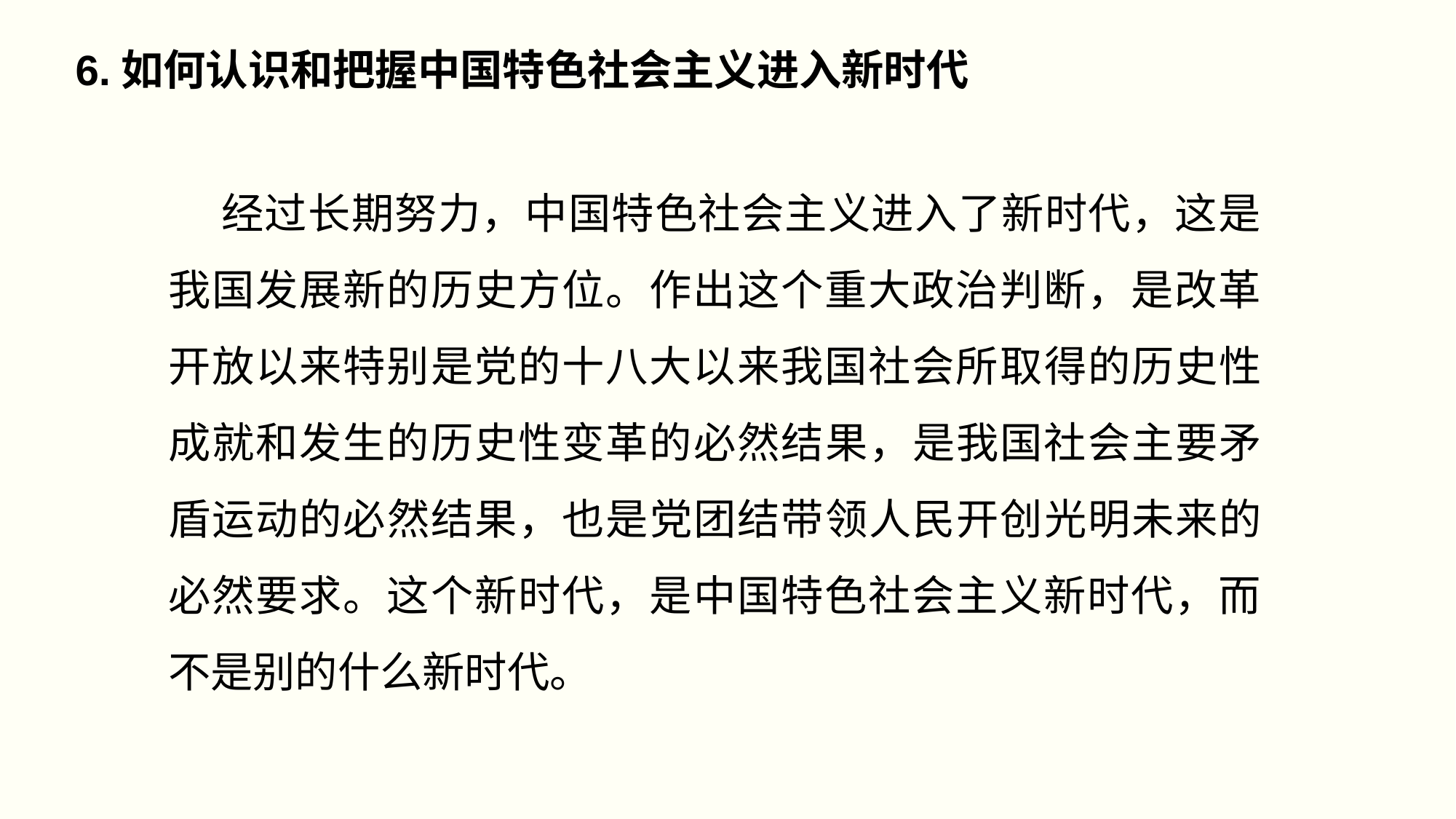

6.如何认识和把握中国特色社会主义进入新时代
    经过长期努力，中国特色社会主义进入了新时代，这是我国发展新的历史方位。作出这个重大政治判断，是改革开放以来特别是党的十八大以来我国社会所取得的历史性成就和发生的历史性变革的必然结果，是我国社会主要矛盾运动的必然结果，也是党团结带领人民开创光明未来的必然要求。这个新时代，是中国特色社会主义新时代，而不是别的什么新时代。